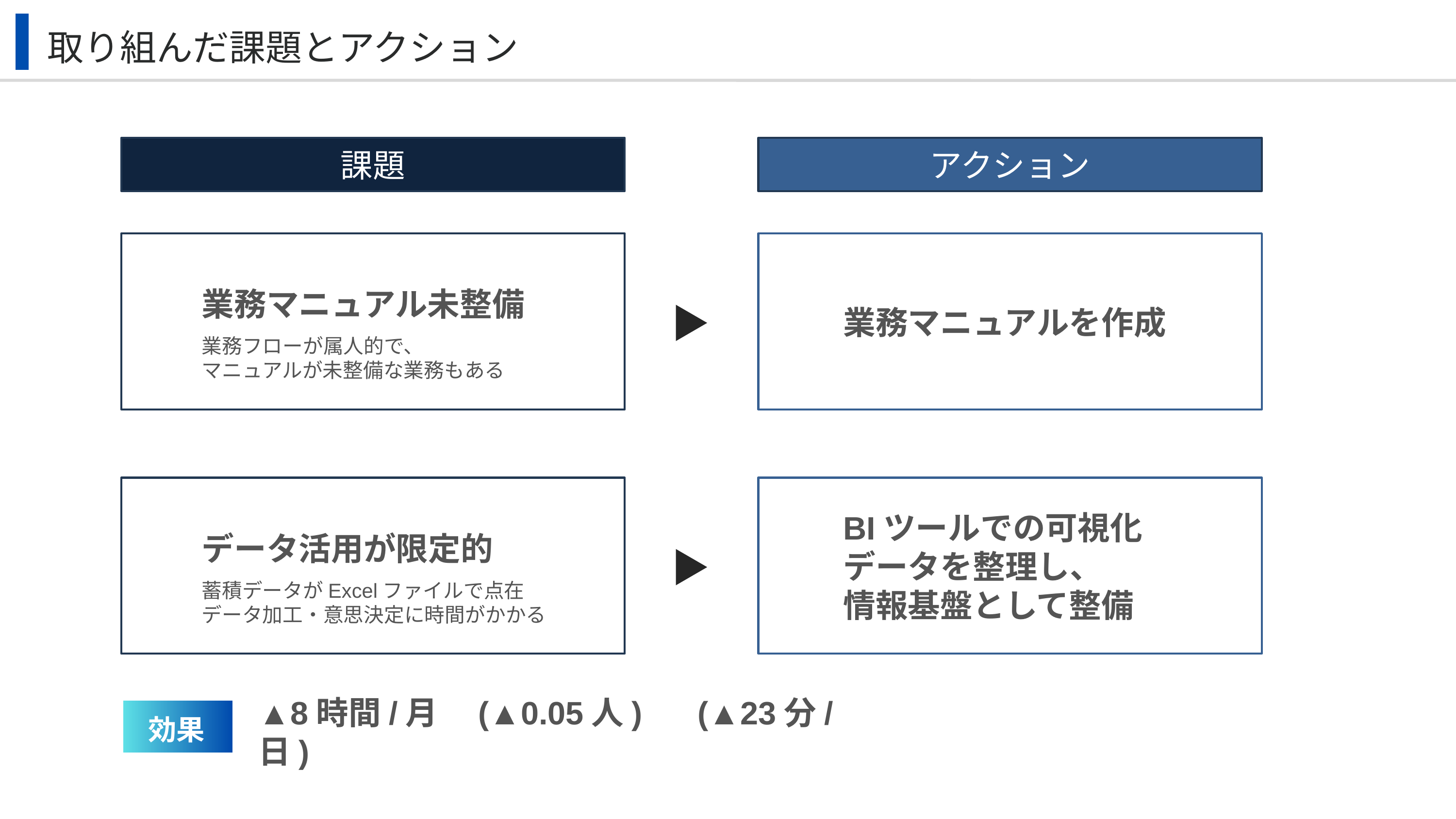

取り組んだ課題とアクション

課題
アクション

業務マニュアル未整備
業務マニュアルを作成

業務フローが属人的で、
マニュアルが未整備な業務もある

BIツールでの可視化
データを整理し、
情報基盤として整備
データ活用が限定的

蓄積データがExcelファイルで点在
データ加工・意思決定に時間がかかる

効果
▲8時間/月　(▲0.05人)　 (▲23分/日)